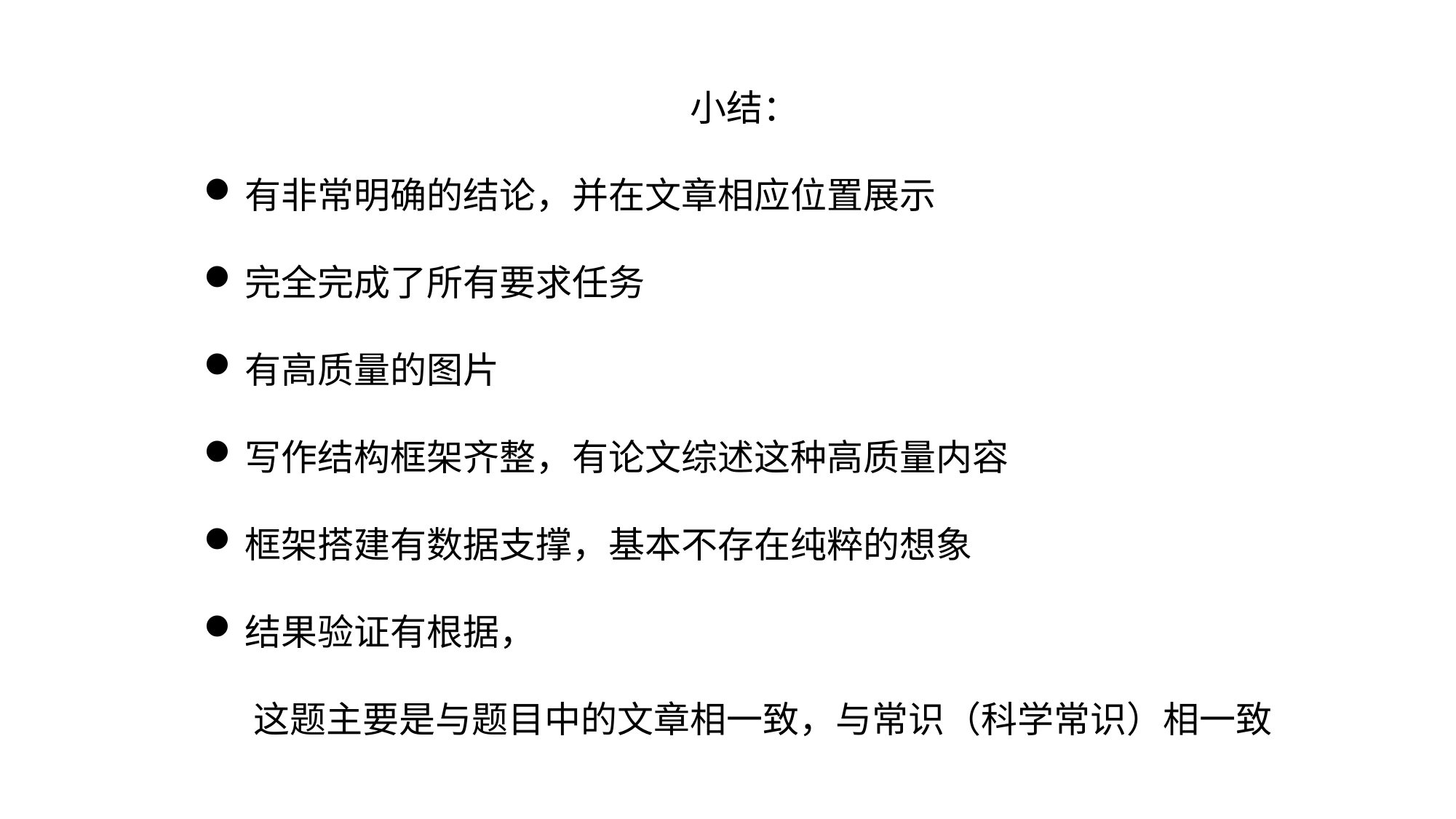

小结：
有非常明确的结论，并在文章相应位置展示
完全完成了所有要求任务
有高质量的图片
写作结构框架齐整，有论文综述这种高质量内容
框架搭建有数据支撑，基本不存在纯粹的想象
结果验证有根据，
     这题主要是与题目中的文章相一致，与常识（科学常识）相一致